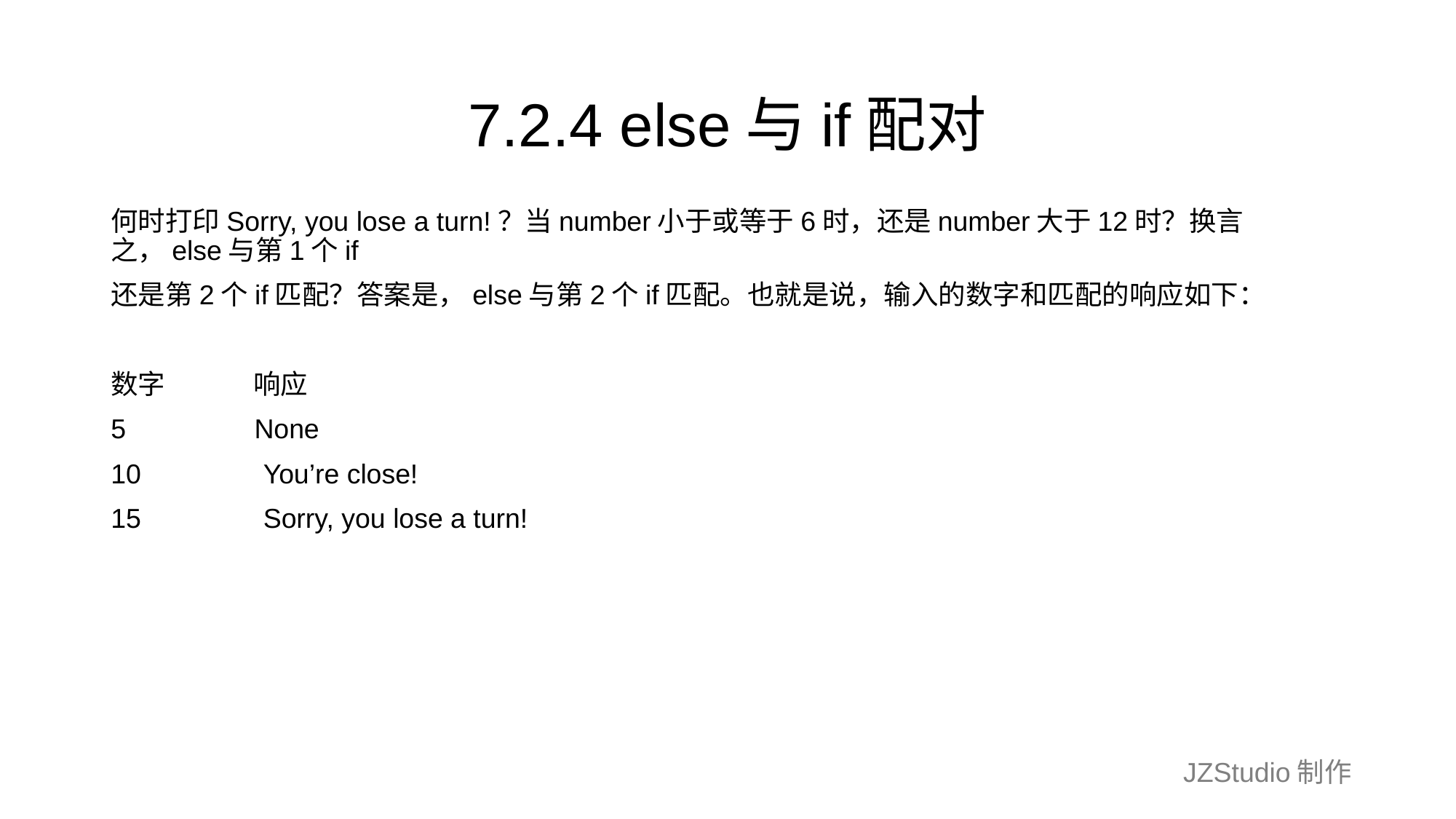

# 7.2.4 else与if配对
何时打印Sorry, you lose a turn!？当number小于或等于6时，还是number大于12时？换言之，else与第1个if
还是第2个if匹配？答案是，else与第2个if匹配。也就是说，输入的数字和匹配的响应如下：

数字　　　 响应
5　　　　 None
10　　　　You’re close!
15　　　　Sorry, you lose a turn!